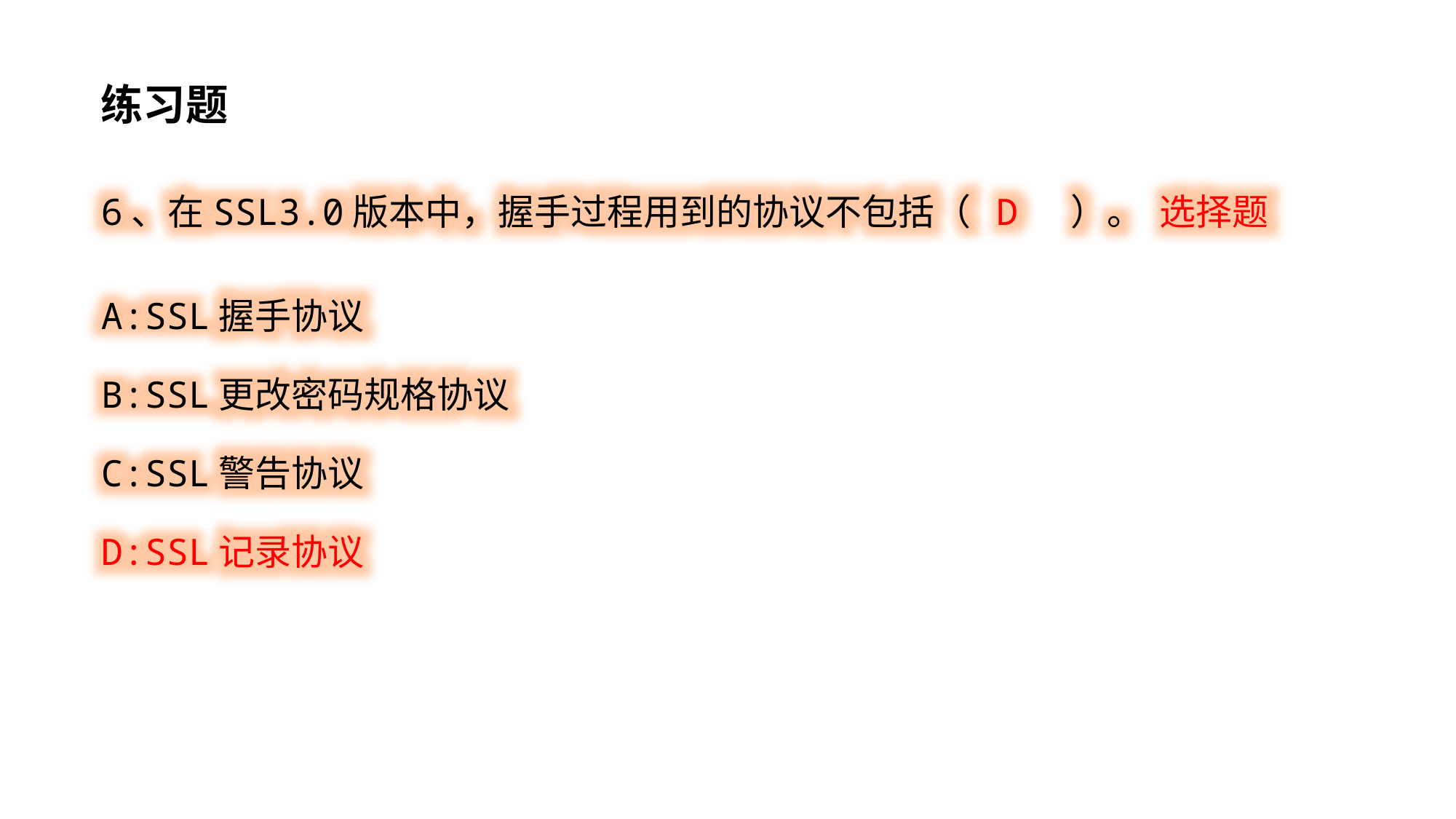

练习题
6、在SSL3.0版本中，握手过程用到的协议不包括（  D  ）。  选择题

A:SSL握手协议

B:SSL更改密码规格协议

C:SSL警告协议

D:SSL记录协议